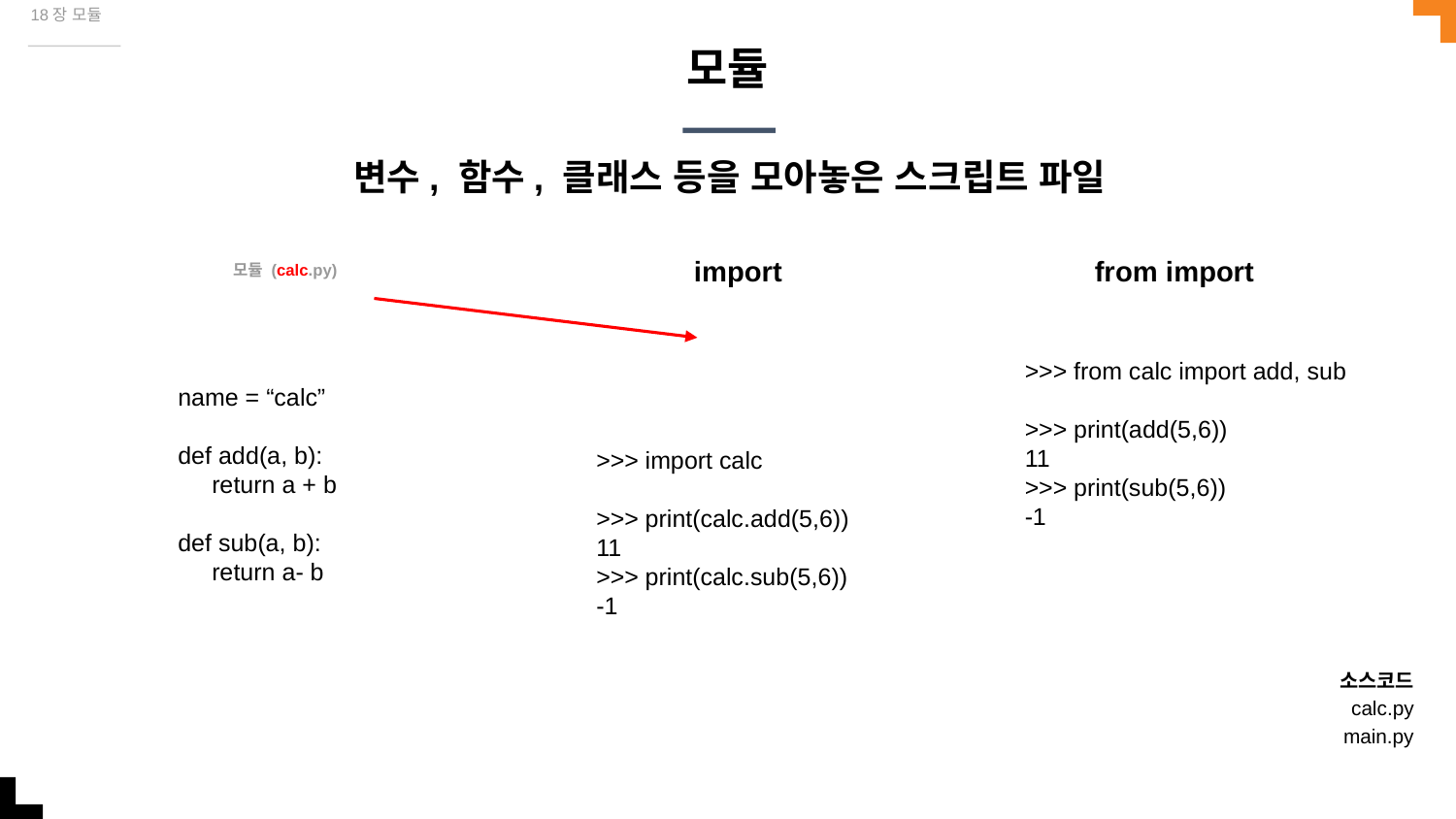

18장 모듈
# 모듈
변수, 함수, 클래스 등을 모아놓은 스크립트 파일
모듈 (calc.py)
import
from import
>>> from calc import add, sub

>>> print(add(5,6))
11
>>> print(sub(5,6))
-1

>>> import calc

>>> print(calc.add(5,6))
11
>>> print(calc.sub(5,6))
-1

name = “calc”

def add(a, b):
     return a + b

def sub(a, b):
     return a- b

소스코드
calc.py
main.py